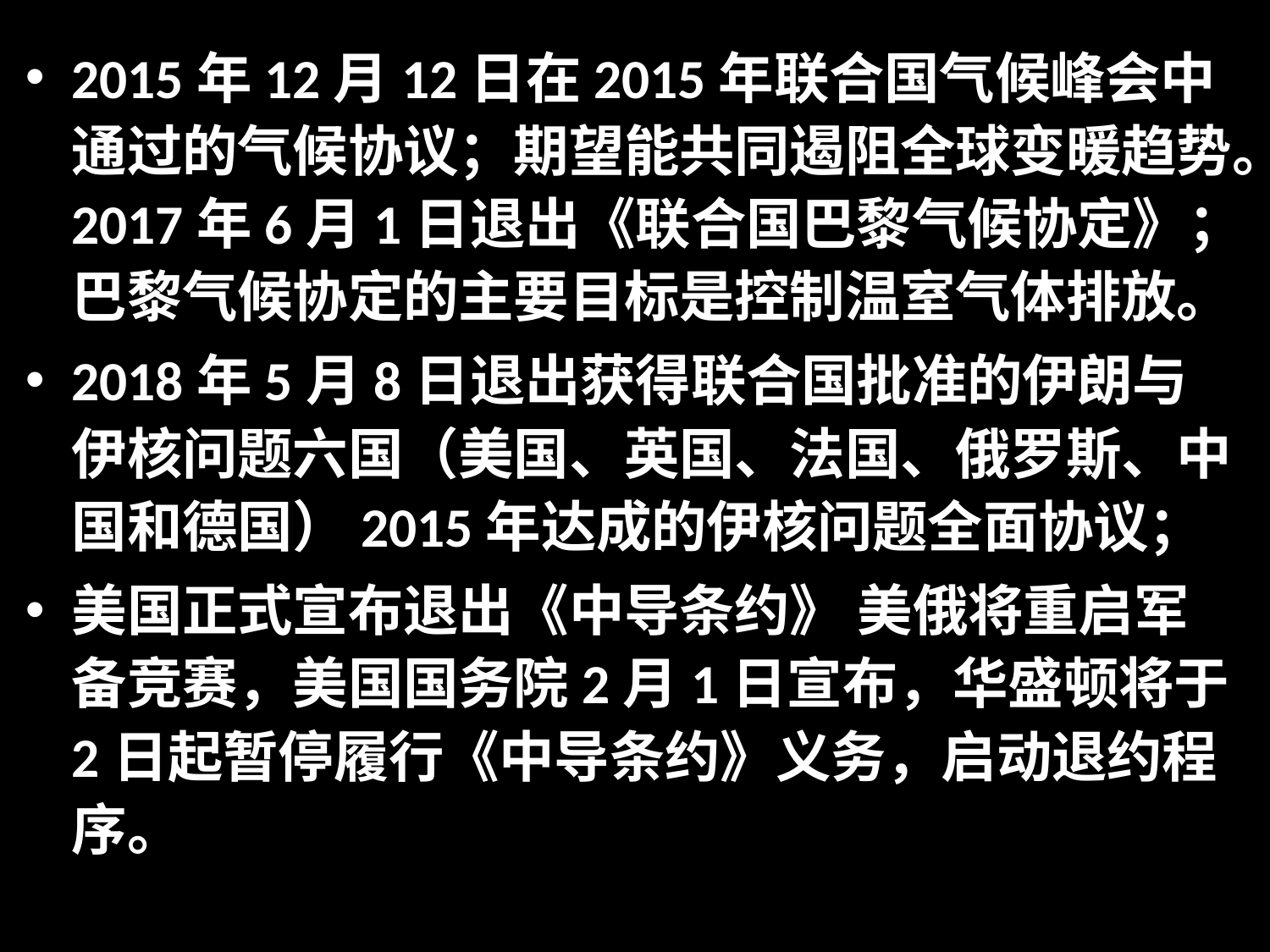

2015年12月12日在2015年联合国气候峰会中通过的气候协议；期望能共同遏阻全球变暖趋势。2017年6月1日退出《联合国巴黎气候协定》；巴黎气候协定的主要目标是控制温室气体排放。
2018年5月8日退出获得联合国批准的伊朗与伊核问题六国（美国、英国、法国、俄罗斯、中国和德国）2015年达成的伊核问题全面协议；
美国正式宣布退出《中导条约》 美俄将重启军备竞赛，美国国务院2月1日宣布，华盛顿将于2日起暂停履行《中导条约》义务，启动退约程序。